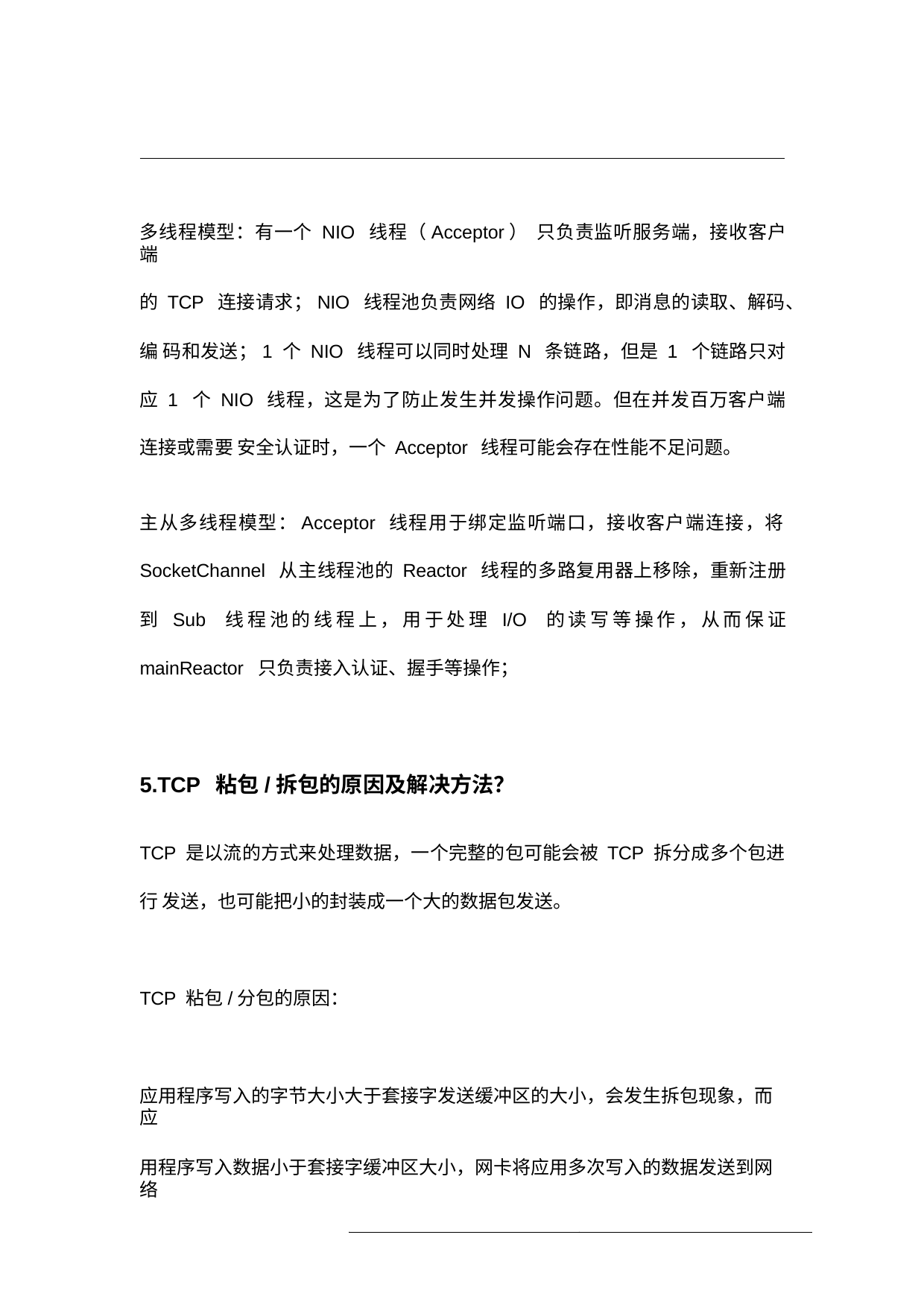

多线程模型：有一个 NIO 线程（Acceptor） 只负责监听服务端，接收客户端
的 TCP 连接请求；NIO 线程池负责网络 IO 的操作，即消息的读取、解码、编 码和发送；1 个 NIO 线程可以同时处理 N 条链路，但是 1 个链路只对应 1 个 NIO 线程，这是为了防止发生并发操作问题。但在并发百万客户端连接或需要 安全认证时，一个 Acceptor 线程可能会存在性能不足问题。
主从多线程模型：Acceptor 线程用于绑定监听端口，接收客户端连接，将
SocketChannel 从主线程池的 Reactor 线程的多路复用器上移除，重新注册到 Sub 线程池的线程上，用于处理 I/O 的读写等操作，从而保证 mainReactor  只负责接入认证、握手等操作；
5.TCP 粘包/拆包的原因及解决方法？
TCP 是以流的方式来处理数据，一个完整的包可能会被 TCP 拆分成多个包进行 发送，也可能把小的封装成一个大的数据包发送。
TCP 粘包/分包的原因：
应用程序写入的字节大小大于套接字发送缓冲区的大小，会发生拆包现象，而应

用程序写入数据小于套接字缓冲区大小，网卡将应用多次写入的数据发送到网络